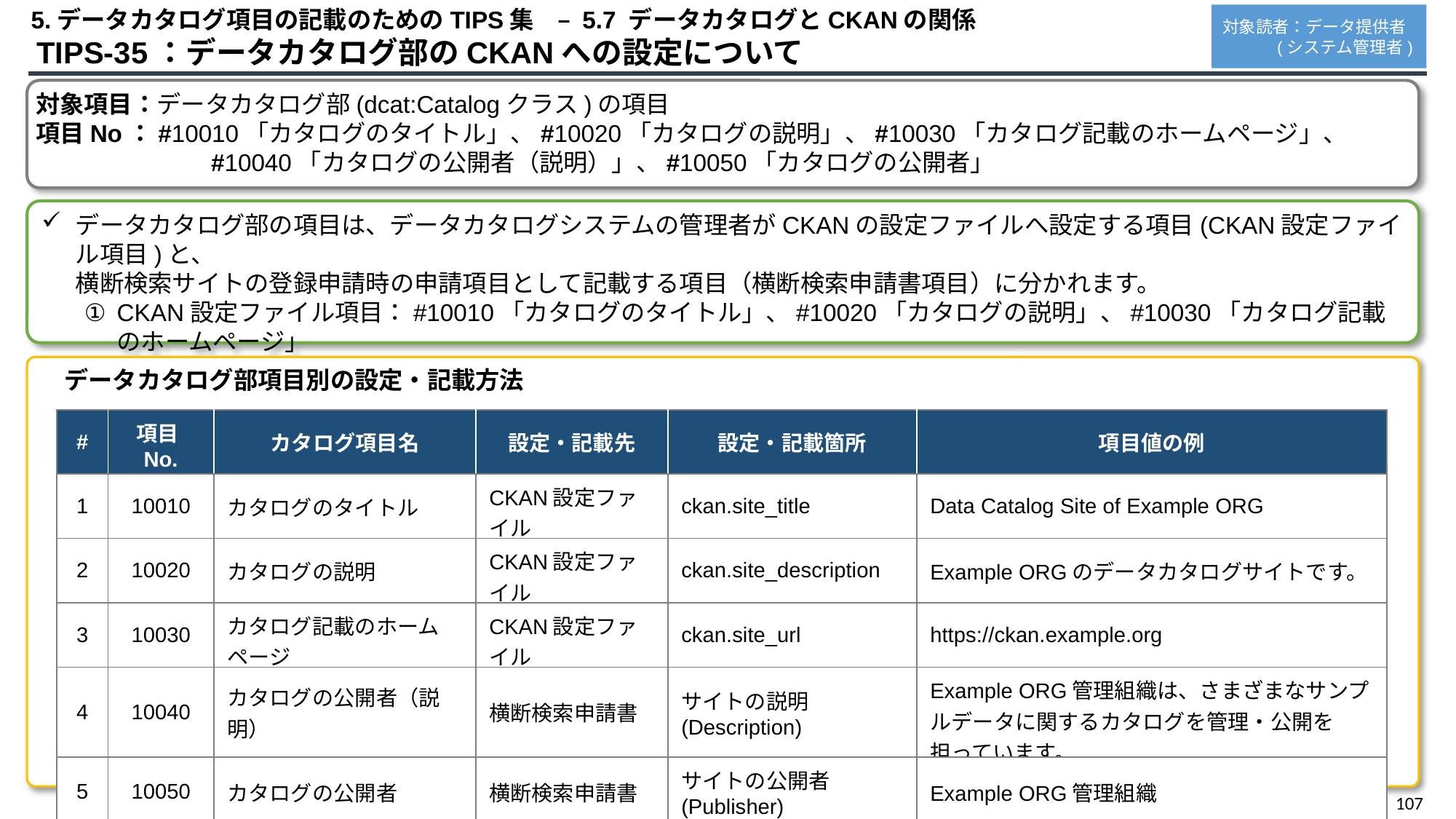

5.データカタログ項目の記載のためのTIPS集　– 5.7 データカタログとCKANの関係
対象読者：データ提供者
           (システム管理者)
 TIPS-35：データカタログ部のCKANへの設定について
対象項目：データカタログ部(dcat:Catalogクラス)の項目
項目No：#10010「カタログのタイトル」、#10020「カタログの説明」、#10030「カタログ記載のホームページ」、
　　　　　　　#10040「カタログの公開者（説明）」、#10050「カタログの公開者」
データカタログ部の項目は、データカタログシステムの管理者がCKANの設定ファイルへ設定する項目(CKAN設定ファイル項目)と、
横断検索サイトの登録申請時の申請項目として記載する項目（横断検索申請書項目）に分かれます。
CKAN設定ファイル項目：#10010「カタログのタイトル」、#10020「カタログの説明」、#10030「カタログ記載のホームページ」
横断検索申請書項目：#10040「カタログの公開者（説明）」、#10050「カタログの公開者」

　データカタログ部項目別の設定・記載方法
| # | 項目No. | カタログ項目名 | 設定・記載先 | 設定・記載箇所 | 項目値の例 |
| --- | --- | --- | --- | --- | --- |
| 1 | 10010 | カタログのタイトル | CKAN設定ファイル | ckan.site\_title | Data Catalog Site of Example ORG |
| 2 | 10020 | カタログの説明 | CKAN設定ファイル | ckan.site\_description | Example ORGのデータカタログサイトです。 |
| 3 | 10030 | カタログ記載のホームページ | CKAN設定ファイル | ckan.site\_url | https://ckan.example.org |
| 4 | 10040 | カタログの公開者（説明） | 横断検索申請書 | サイトの説明 (Description) | Example ORG管理組織は、さまざまなサンプルデータに関するカタログを管理・公開を担っています。 |
| 5 | 10050 | カタログの公開者 | 横断検索申請書 | サイトの公開者 (Publisher) | Example ORG管理組織 |